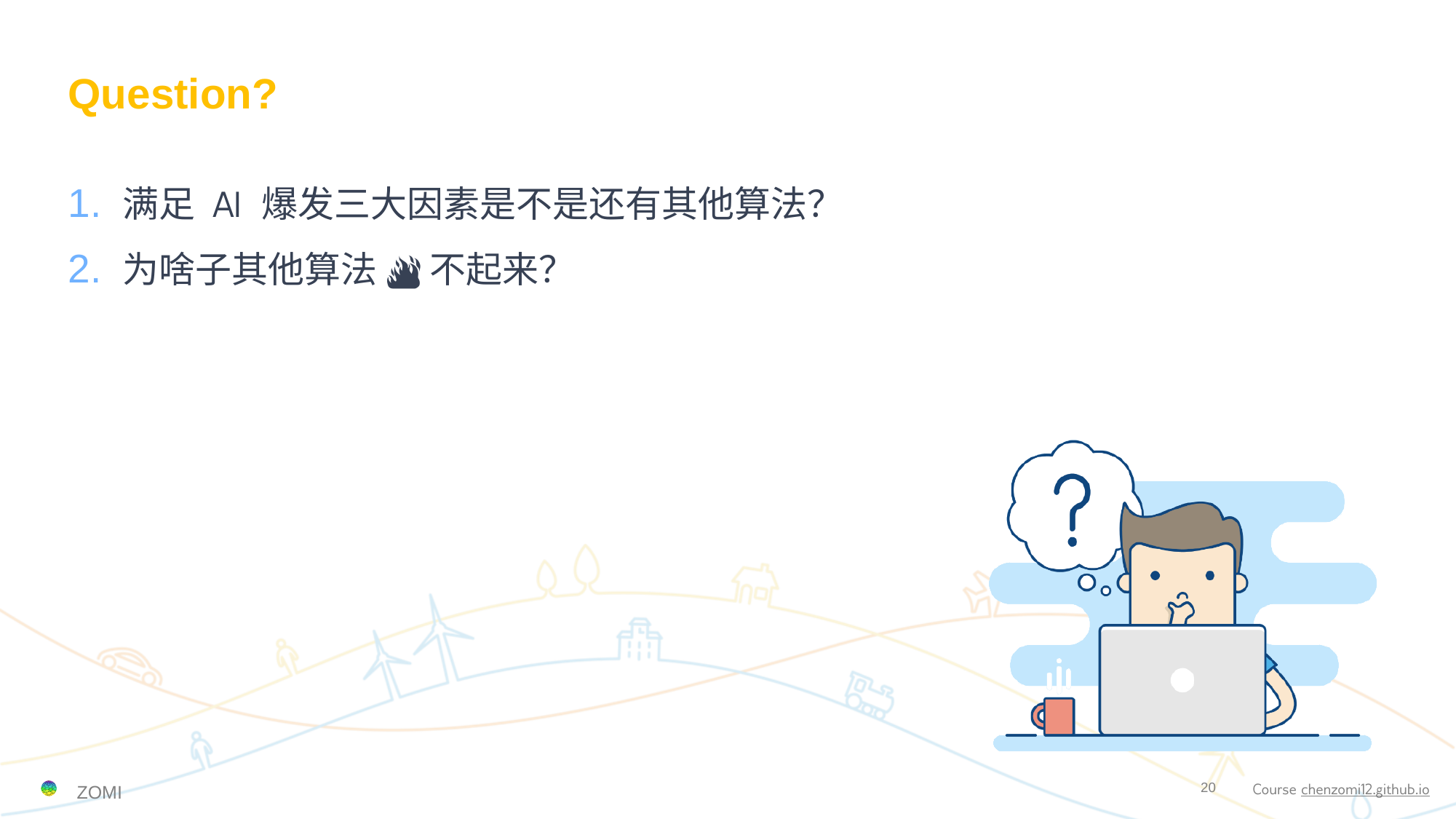

# Question?
满足 AI 爆发三大因素是不是还有其他算法？
为啥子其他算法 🔥 不起来？